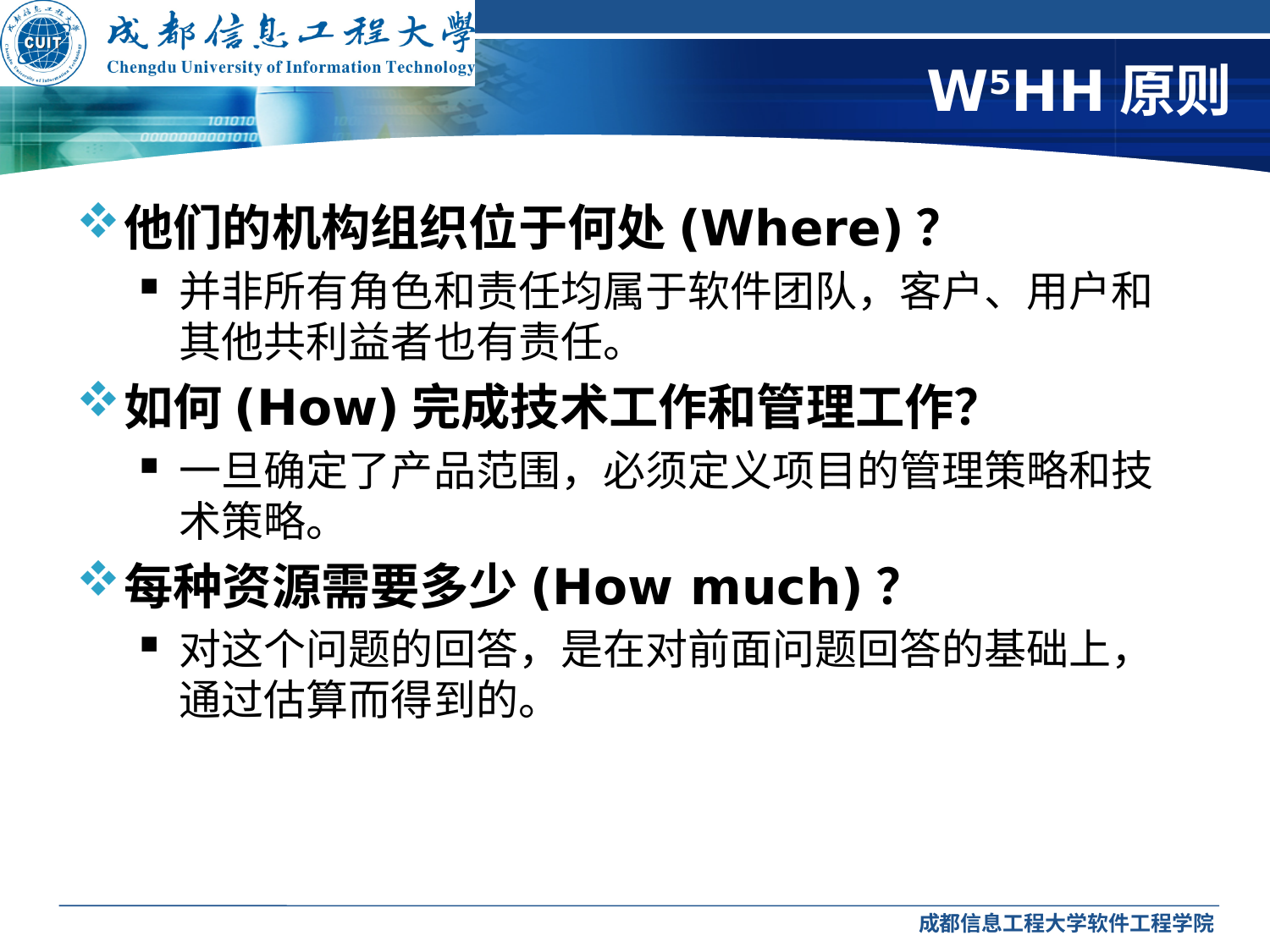

# W5HH原则
他们的机构组织位于何处(Where)？
并非所有角色和责任均属于软件团队，客户、用户和其他共利益者也有责任。
如何(How)完成技术工作和管理工作？
一旦确定了产品范围，必须定义项目的管理策略和技术策略。
每种资源需要多少(How much)？
对这个问题的回答，是在对前面问题回答的基础上，通过估算而得到的。

成都信息工程大学软件工程学院